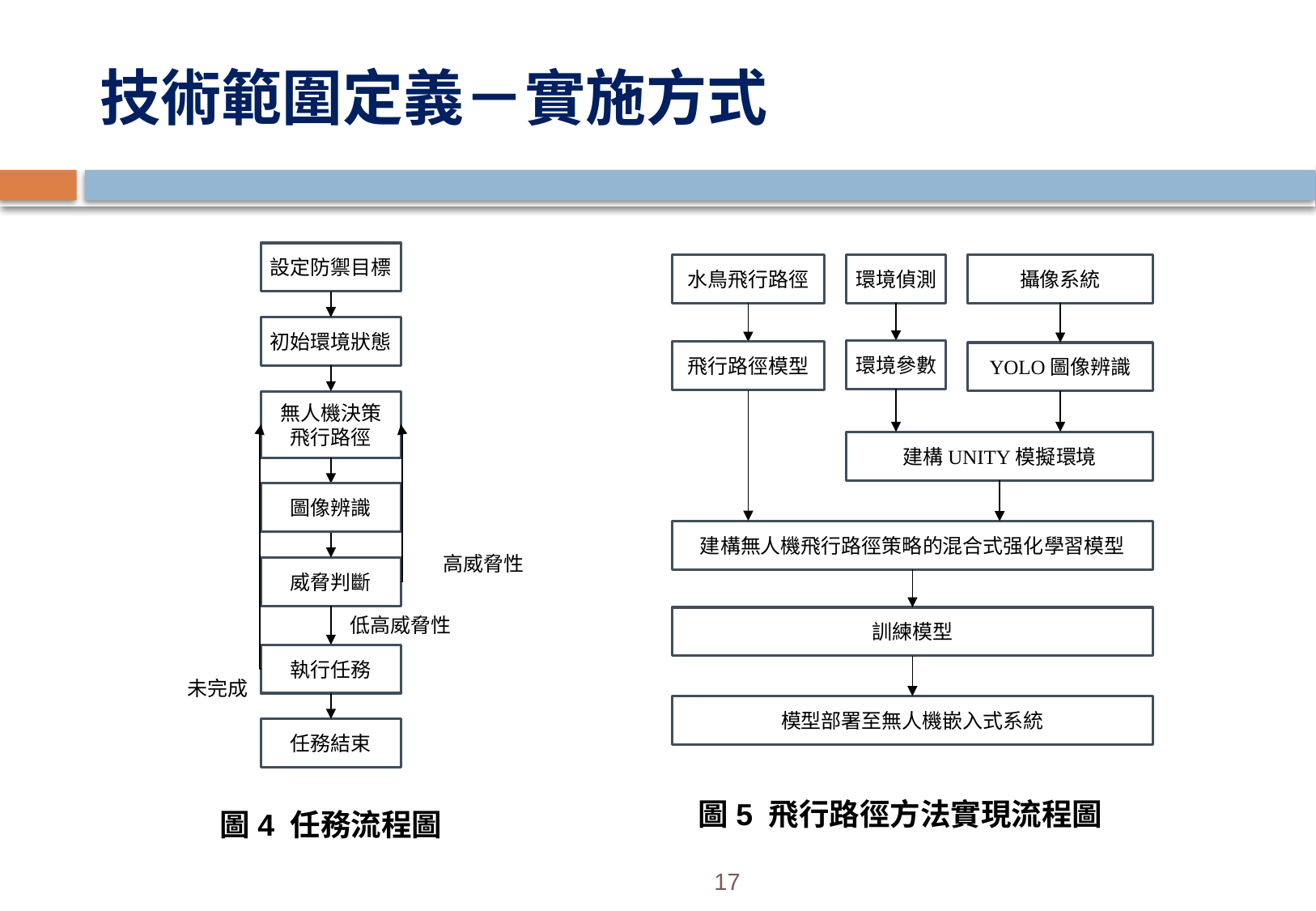

# 技術範圍定義－實施方式
設定防禦目標
初始環境狀態
無人機決策
飛行路徑
圖像辨識
高威脅性
威脅判斷
低高威脅性
執行任務
未完成
任務結束
水鳥飛行路徑
攝像系統
環境偵測
環境參數
飛行路徑模型
YOLO圖像辨識
建構UNITY模擬環境
建構無人機飛行路徑策略的混合式强化學習模型
訓練模型
模型部署至無人機嵌入式系統
圖5 飛行路徑方法實現流程圖
圖4 任務流程圖
17